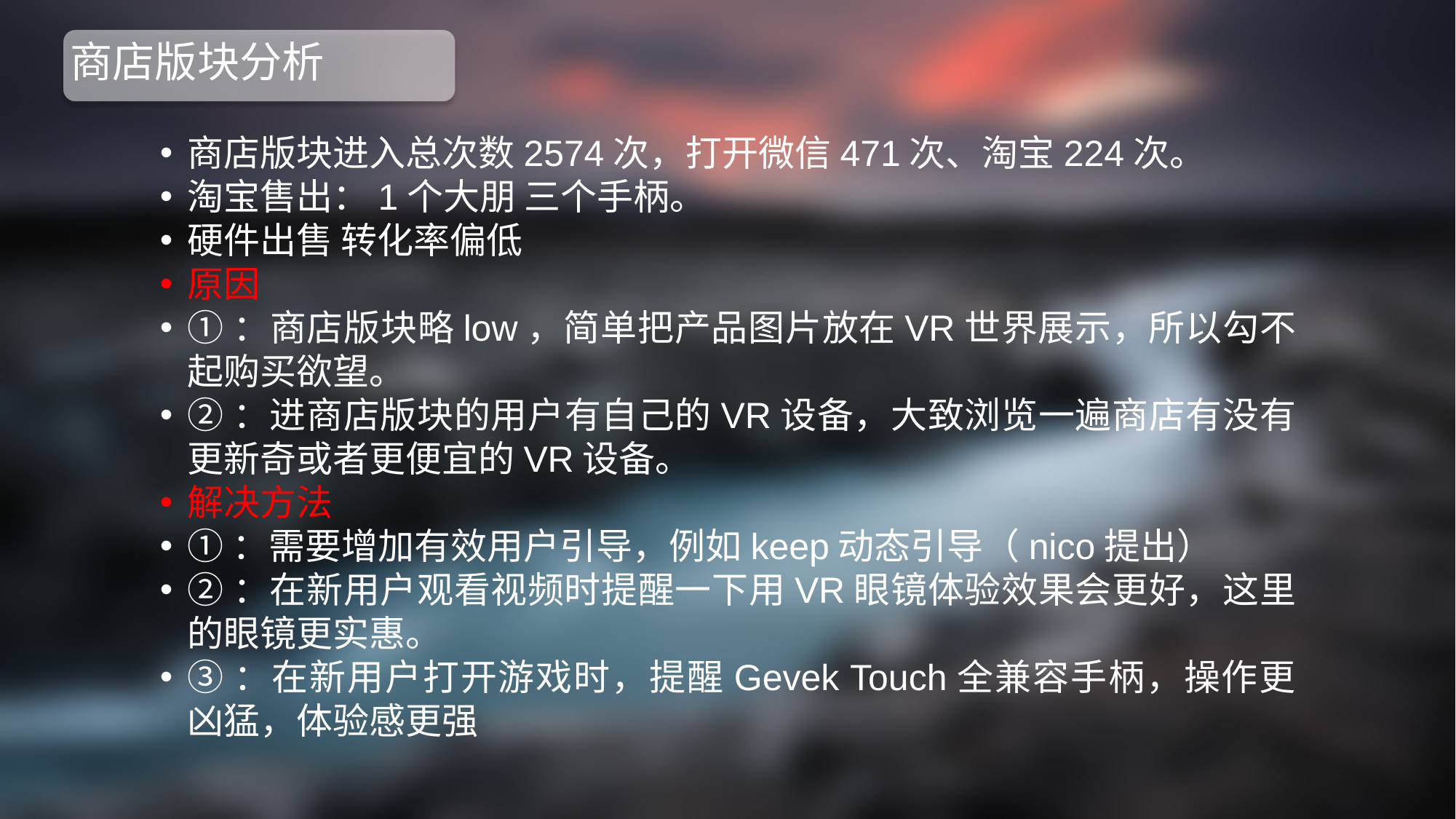

# 商店版块分析
商店版块进入总次数2574次，打开微信471次、淘宝224次。
淘宝售出：1个大朋 三个手柄。
硬件出售 转化率偏低
原因
①：商店版块略low，简单把产品图片放在VR世界展示，所以勾不起购买欲望。
②：进商店版块的用户有自己的VR设备，大致浏览一遍商店有没有更新奇或者更便宜的VR设备。
解决方法
①：需要增加有效用户引导，例如keep动态引导（nico提出）
②：在新用户观看视频时提醒一下用VR眼镜体验效果会更好，这里的眼镜更实惠。
③：在新用户打开游戏时，提醒Gevek Touch全兼容手柄，操作更凶猛，体验感更强